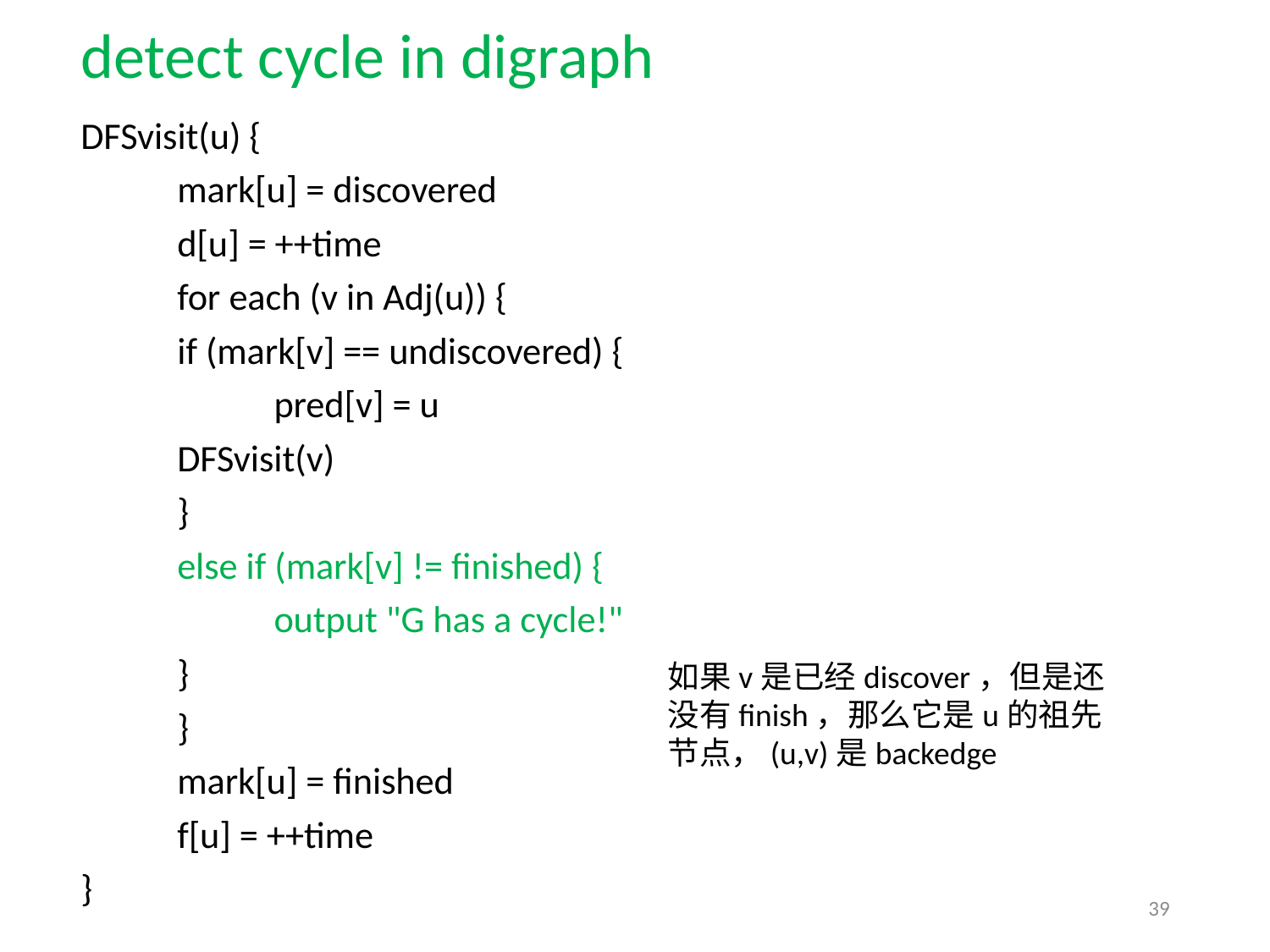

# detect cycle in digraph
DFSvisit(u) {
    	mark[u] = discovered
    	d[u] = ++time
    	for each (v in Adj(u)) {
        		if (mark[v] == undiscovered) {
            			pred[v] = u
			DFSvisit(v)
        		}
        		else if (mark[v] != finished) {
            			output "G has a cycle!"
        		}
    	}
    	mark[u] = finished
    	f[u] = ++time
}
如果v是已经discover，但是还没有finish，那么它是u的祖先节点，(u,v)是backedge
39